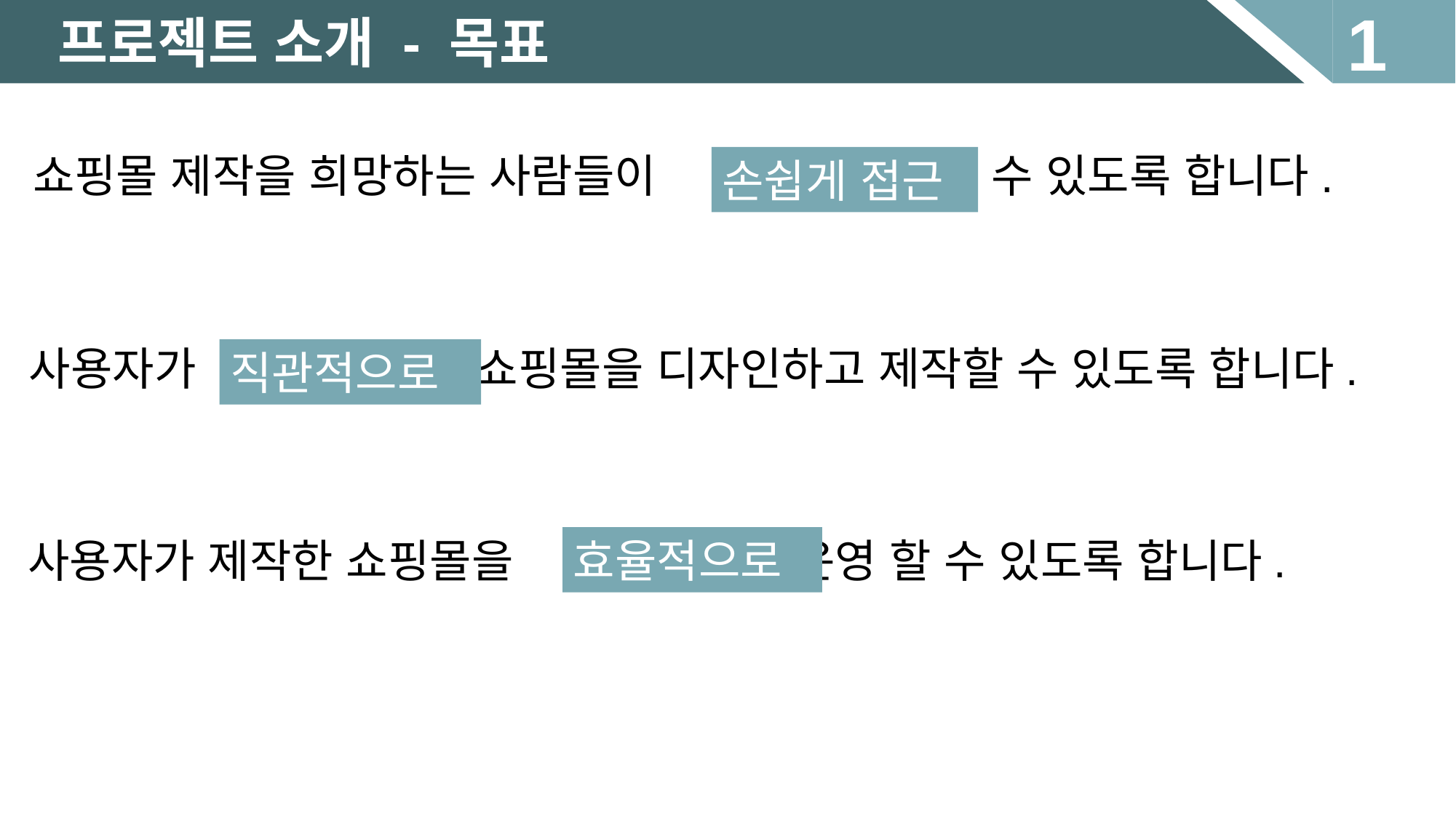

1

프로젝트 소개 - 목표
쇼핑몰 제작을 희망하는 사람들이                      할 수 있도록 합니다.
손쉽게 접근
사용자가                      쇼핑몰을 디자인하고 제작할 수 있도록 합니다.

직관적으로
사용자가 제작한 쇼핑몰을                      운영 할 수 있도록 합니다.
효율적으로